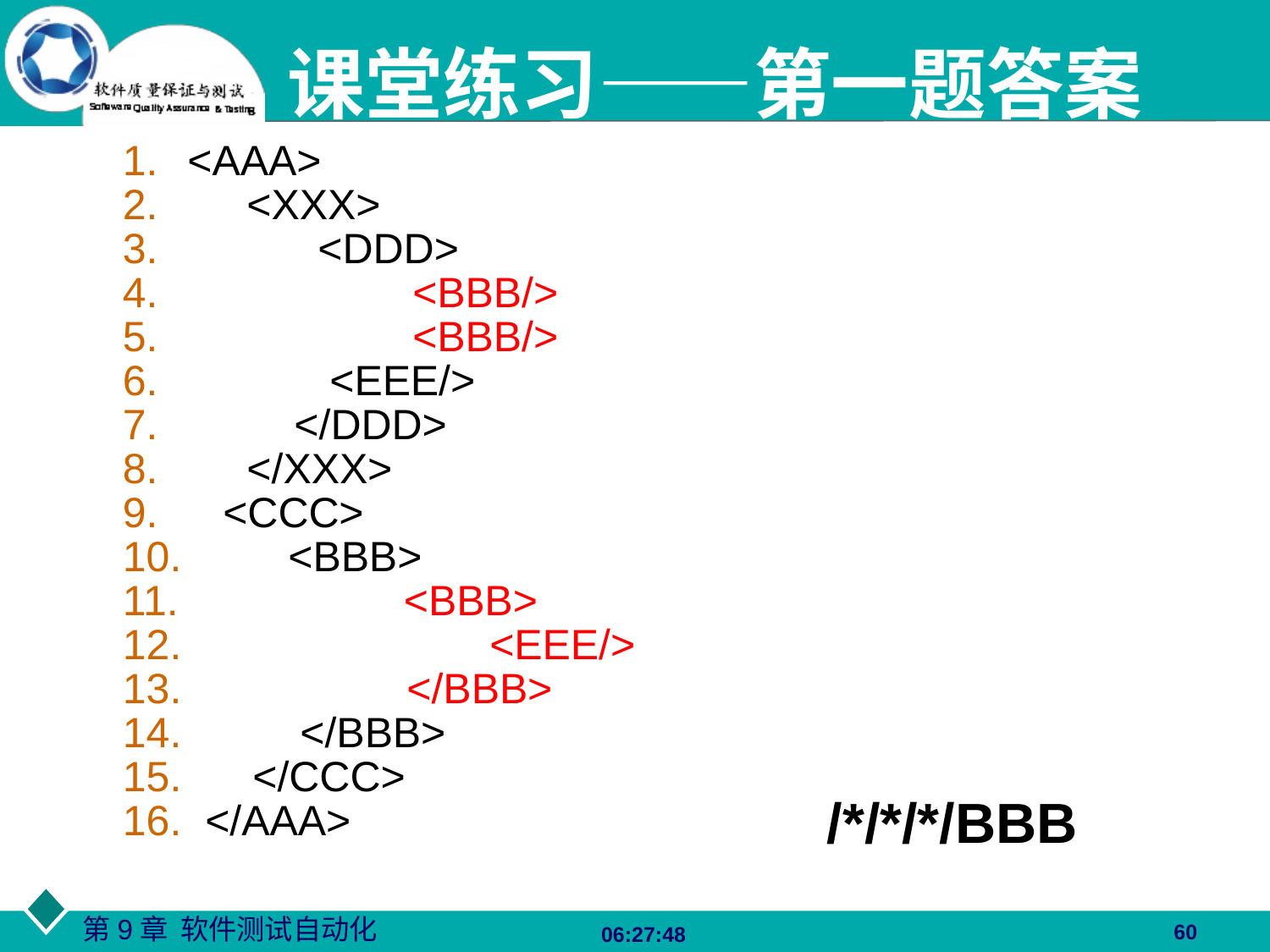

课堂练习——第一题答案
 <AAA>
      <XXX>
            <DDD>
                    <BBB/>
                    <BBB/>
             <EEE/>
          </DDD>
      </XXX>
    <CCC>
         <BBB>
                   <BBB>
                          <EEE/>
                   </BBB>
          </BBB>
      </CCC>
  </AAA>
/*/*/*/BBB
60
06:27:48